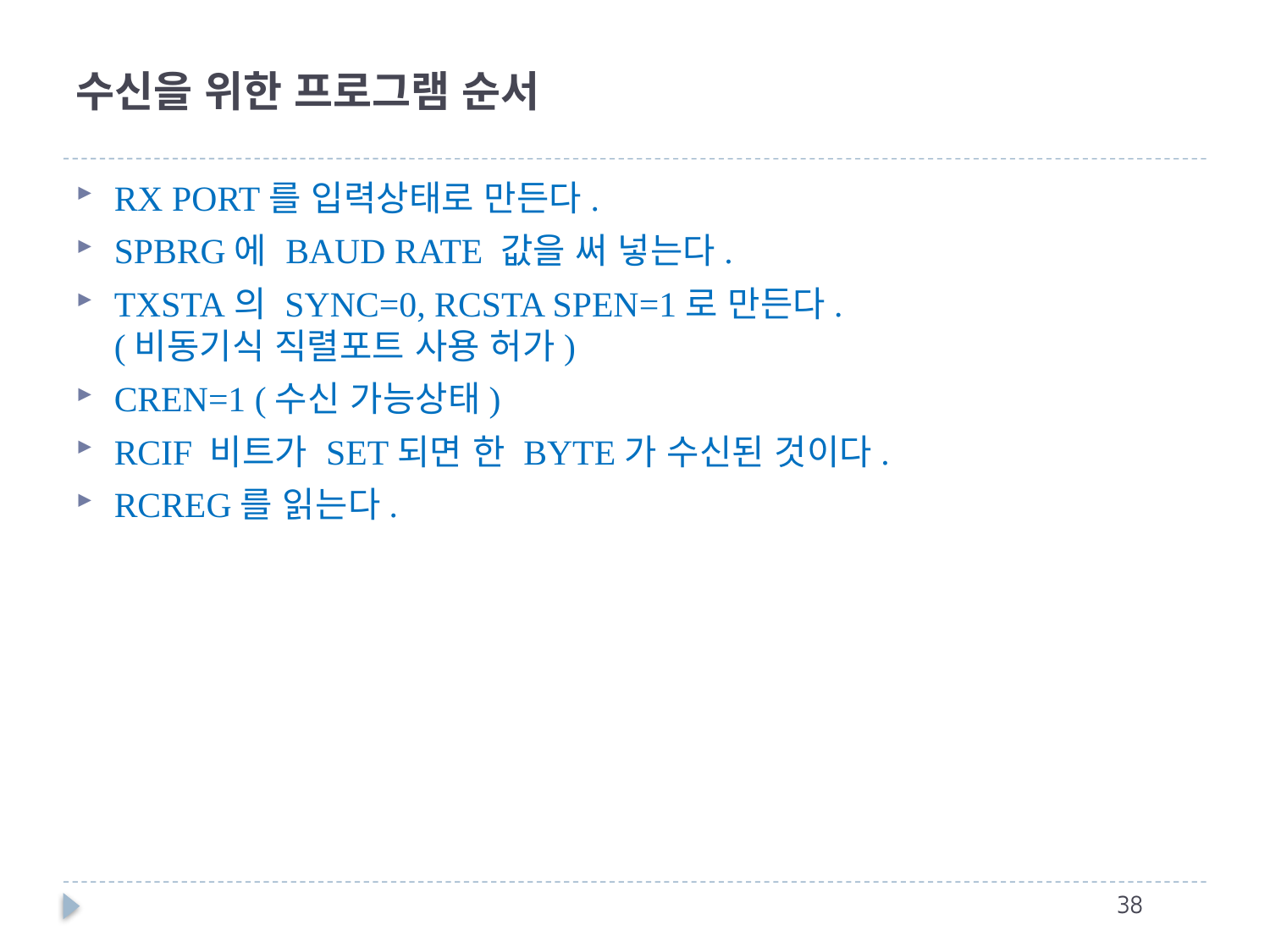

# 수신을 위한 프로그램 순서
RX PORT를 입력상태로 만든다.
SPBRG에 BAUD RATE 값을 써 넣는다.
TXSTA의 SYNC=0, RCSTA SPEN=1로 만든다.
(비동기식 직렬포트 사용 허가)
CREN=1 (수신 가능상태)
RCIF 비트가 SET되면 한 BYTE가 수신된 것이다.
RCREG를 읽는다.
38